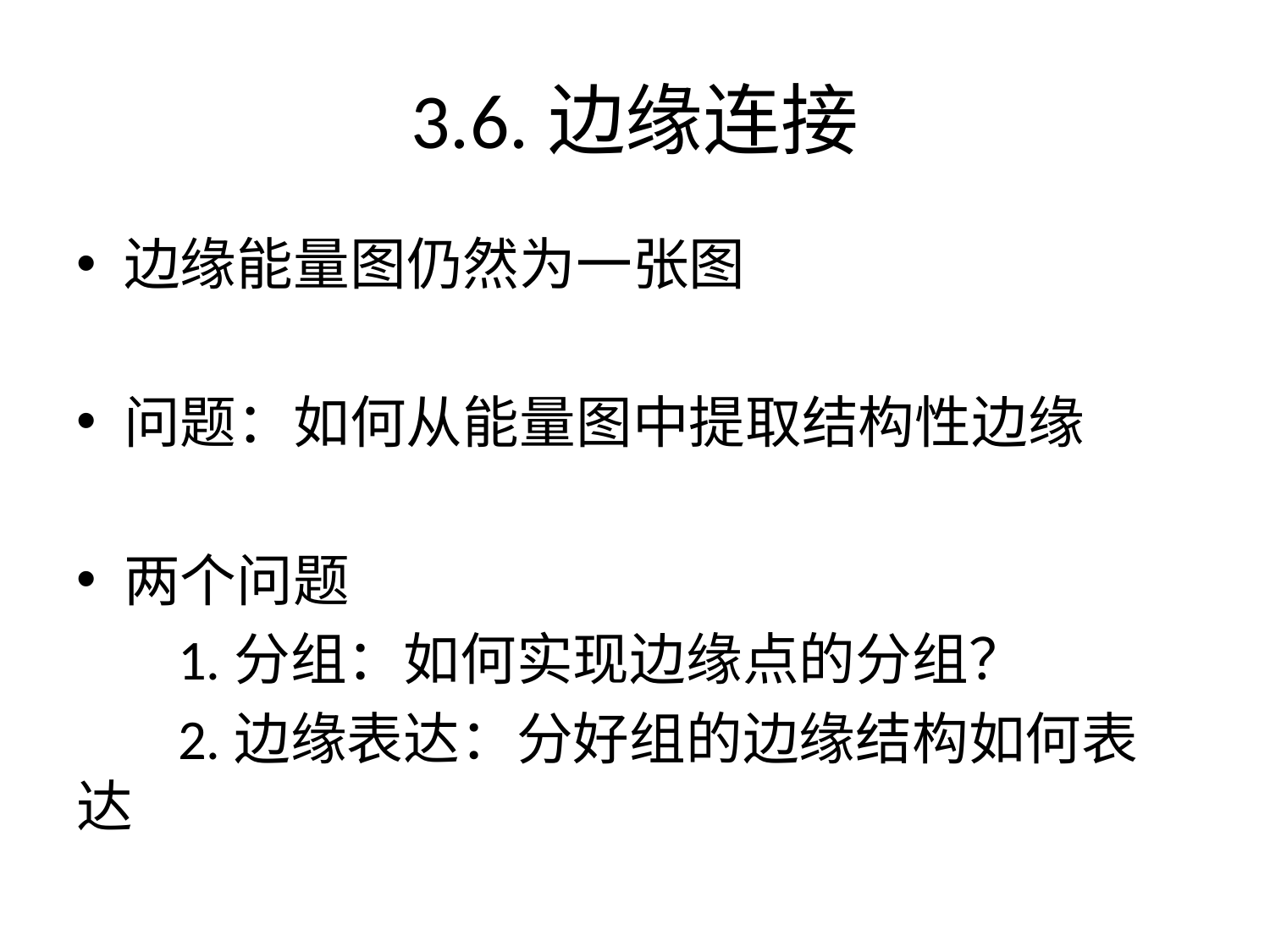

# 3.6.边缘连接
边缘能量图仍然为一张图

问题：如何从能量图中提取结构性边缘

两个问题
        1.分组：如何实现边缘点的分组？
        2.边缘表达：分好组的边缘结构如何表达